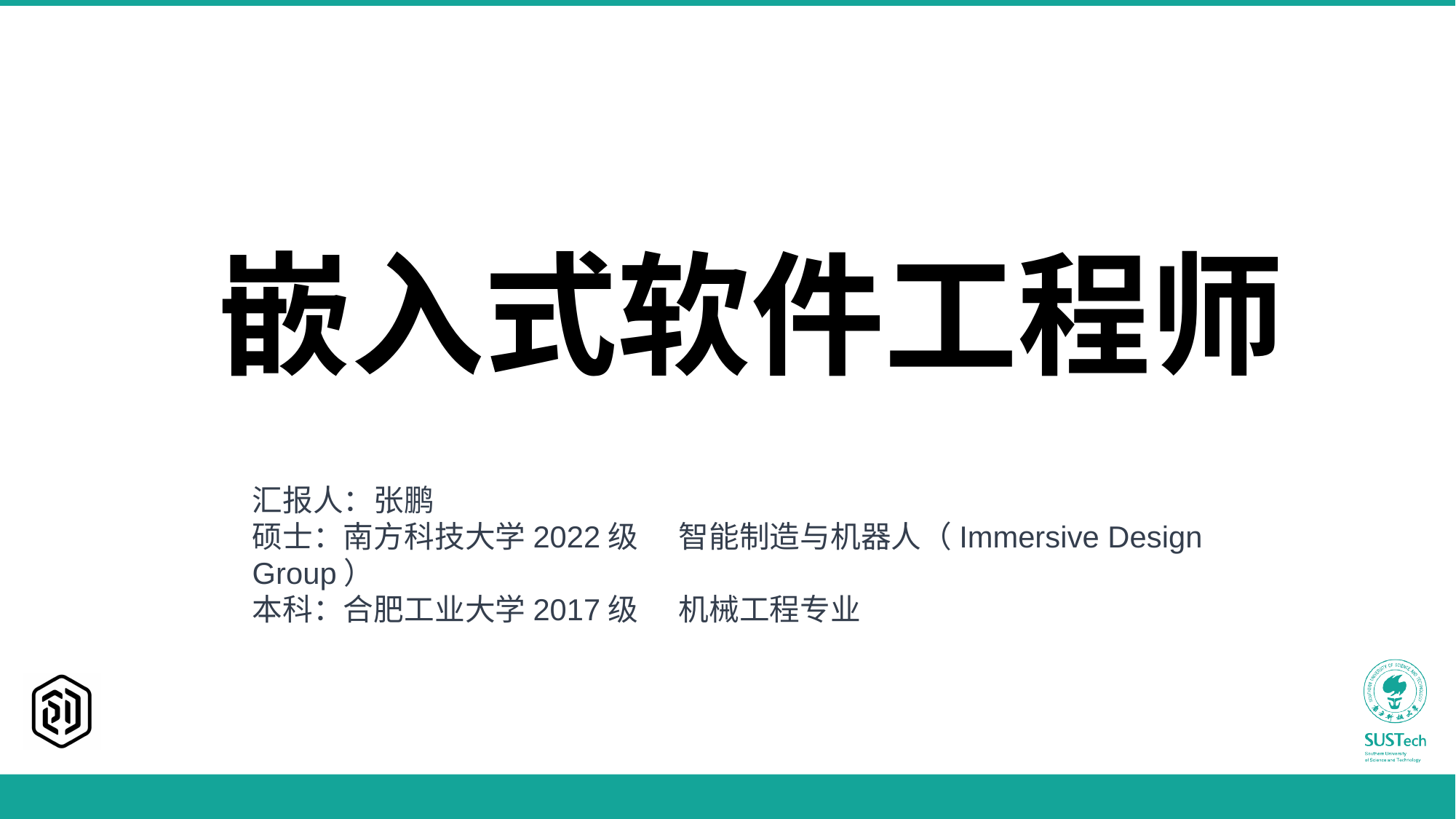

嵌入式软件工程师
汇报人：张鹏
硕士：南方科技大学2022级      智能制造与机器人（Immersive Design Group）
本科：合肥工业大学2017级      机械工程专业